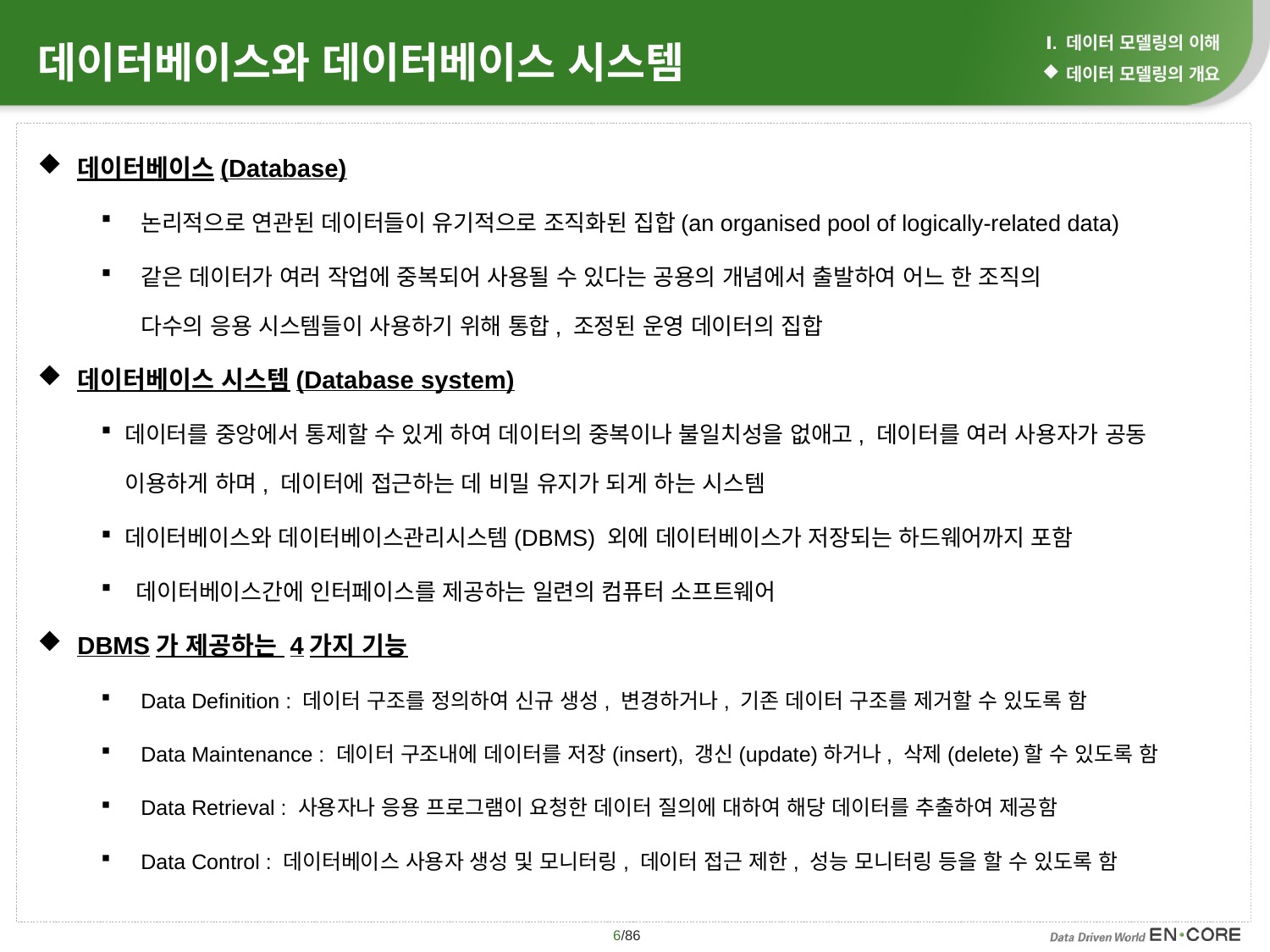

Ⅰ. 데이터 모델링의 이해
데이터 모델링의 개요
# 데이터베이스와 데이터베이스 시스템
데이터베이스(Database)
논리적으로 연관된 데이터들이 유기적으로 조직화된 집합(an organised pool of logically-related data)
같은 데이터가 여러 작업에 중복되어 사용될 수 있다는 공용의 개념에서 출발하여 어느 한 조직의
다수의 응용 시스템들이 사용하기 위해 통합, 조정된 운영 데이터의 집합
데이터베이스 시스템(Database system)
데이터를 중앙에서 통제할 수 있게 하여 데이터의 중복이나 불일치성을 없애고, 데이터를 여러 사용자가 공동 이용하게 하며, 데이터에 접근하는 데 비밀 유지가 되게 하는 시스템
데이터베이스와 데이터베이스관리시스템(DBMS) 외에 데이터베이스가 저장되는 하드웨어까지 포함
 데이터베이스간에 인터페이스를 제공하는 일련의 컴퓨터 소프트웨어
DBMS가 제공하는 4가지 기능
Data Definition : 데이터 구조를 정의하여 신규 생성, 변경하거나, 기존 데이터 구조를 제거할 수 있도록 함
Data Maintenance : 데이터 구조내에 데이터를 저장(insert), 갱신(update)하거나, 삭제(delete)할 수 있도록 함
Data Retrieval : 사용자나 응용 프로그램이 요청한 데이터 질의에 대하여 해당 데이터를 추출하여 제공함
Data Control : 데이터베이스 사용자 생성 및 모니터링, 데이터 접근 제한, 성능 모니터링 등을 할 수 있도록 함